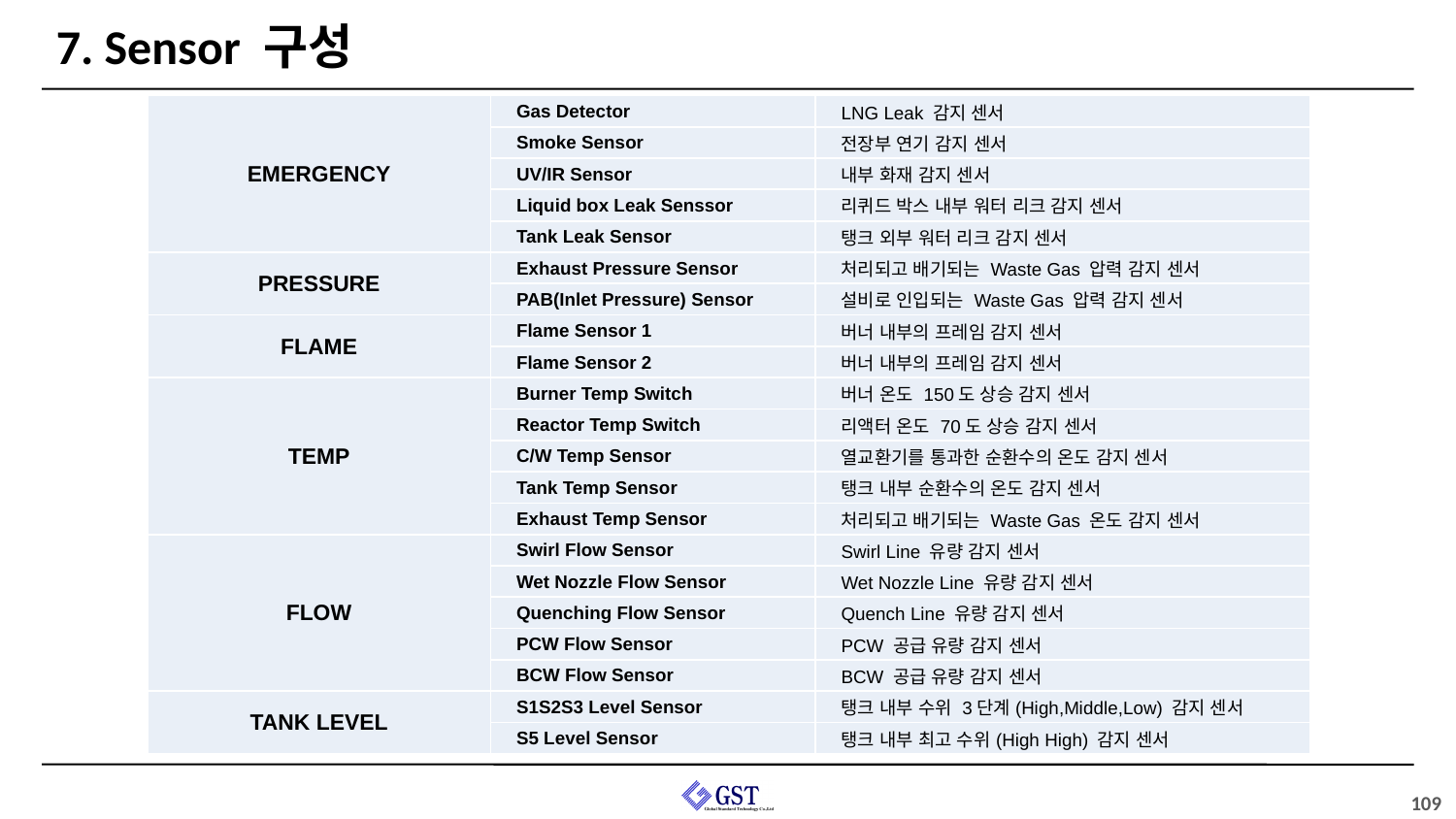

# 7. Sensor 구성
| EMERGENCY | Gas Detector | LNG Leak 감지 센서 |
| --- | --- | --- |
|  | Smoke Sensor | 전장부 연기 감지 센서 |
|  | UV/IR Sensor | 내부 화재 감지 센서 |
|  | Liquid box Leak Senssor | 리퀴드 박스 내부 워터 리크 감지 센서 |
|  | Tank Leak Sensor | 탱크 외부 워터 리크 감지 센서 |
| PRESSURE | Exhaust Pressure Sensor | 처리되고 배기되는 Waste Gas 압력 감지 센서 |
|  | PAB(Inlet Pressure) Sensor | 설비로 인입되는 Waste Gas 압력 감지 센서 |
| FLAME | Flame Sensor 1 | 버너 내부의 프레임 감지 센서 |
|  | Flame Sensor 2 | 버너 내부의 프레임 감지 센서 |
| TEMP | Burner Temp Switch | 버너 온도 150도 상승 감지 센서 |
|  | Reactor Temp Switch | 리액터 온도 70도 상승 감지 센서 |
|  | C/W Temp Sensor | 열교환기를 통과한 순환수의 온도 감지 센서 |
|  | Tank Temp Sensor | 탱크 내부 순환수의 온도 감지 센서 |
|  | Exhaust Temp Sensor | 처리되고 배기되는 Waste Gas 온도 감지 센서 |
| FLOW | Swirl Flow Sensor | Swirl Line 유량 감지 센서 |
|  | Wet Nozzle Flow Sensor | Wet Nozzle Line 유량 감지 센서 |
|  | Quenching Flow Sensor | Quench Line 유량 감지 센서 |
|  | PCW Flow Sensor | PCW 공급 유량 감지 센서 |
|  | BCW Flow Sensor | BCW 공급 유량 감지 센서 |
| TANK LEVEL | S1S2S3 Level Sensor | 탱크 내부 수위 3단계(High,Middle,Low) 감지 센서 |
|  | S5 Level Sensor | 탱크 내부 최고 수위(High High) 감지 센서 |
109